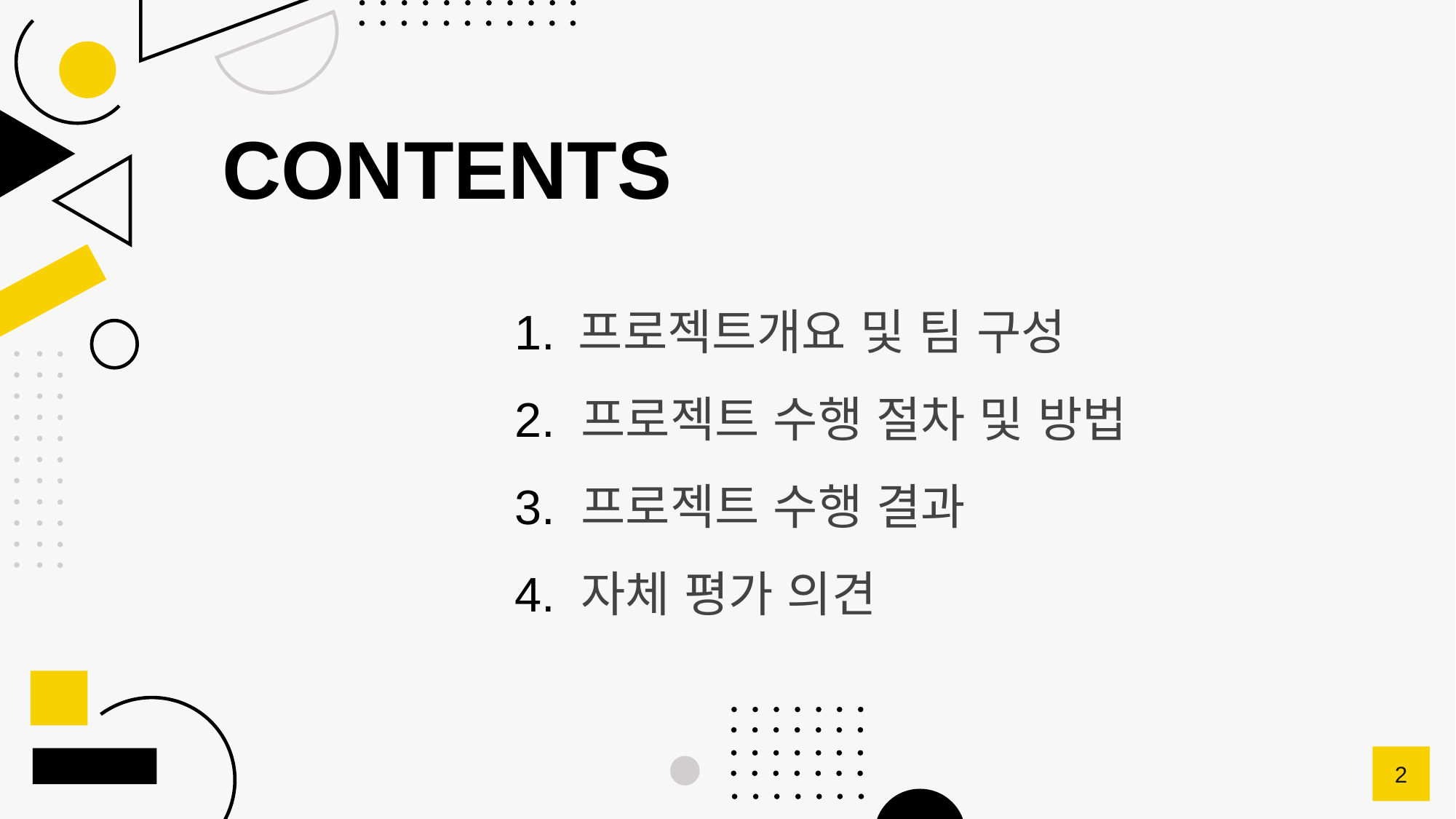

# CONTENTS
 프로젝트개요 및 팀 구성
 프로젝트 수행 절차 및 방법
 프로젝트 수행 결과
 자체 평가 의견
2